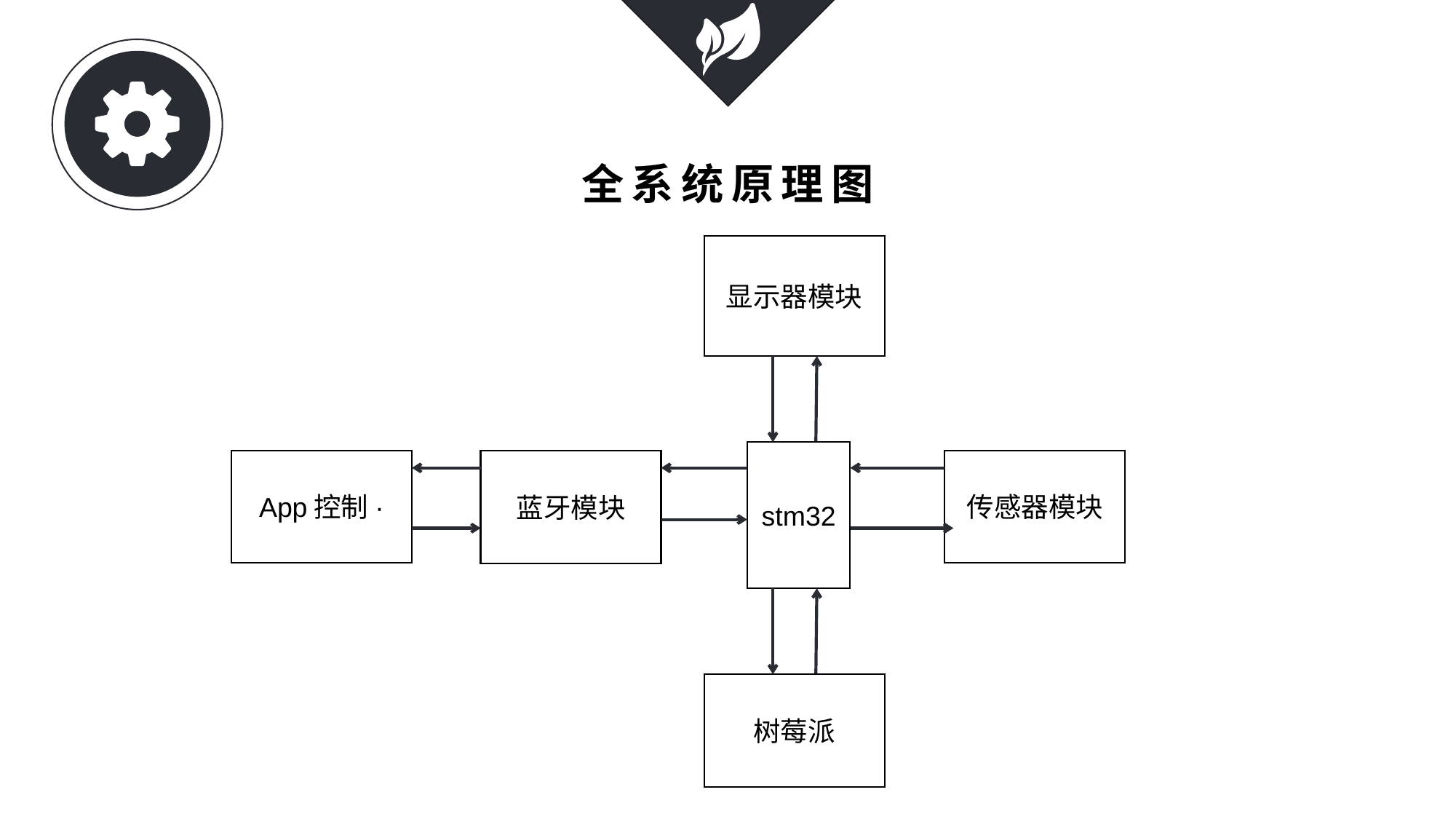

ALTERA-EP4CE6F17C8
全系统原理图
显示器模块
stm32
App控制·
蓝牙模块
传感器模块
树莓派